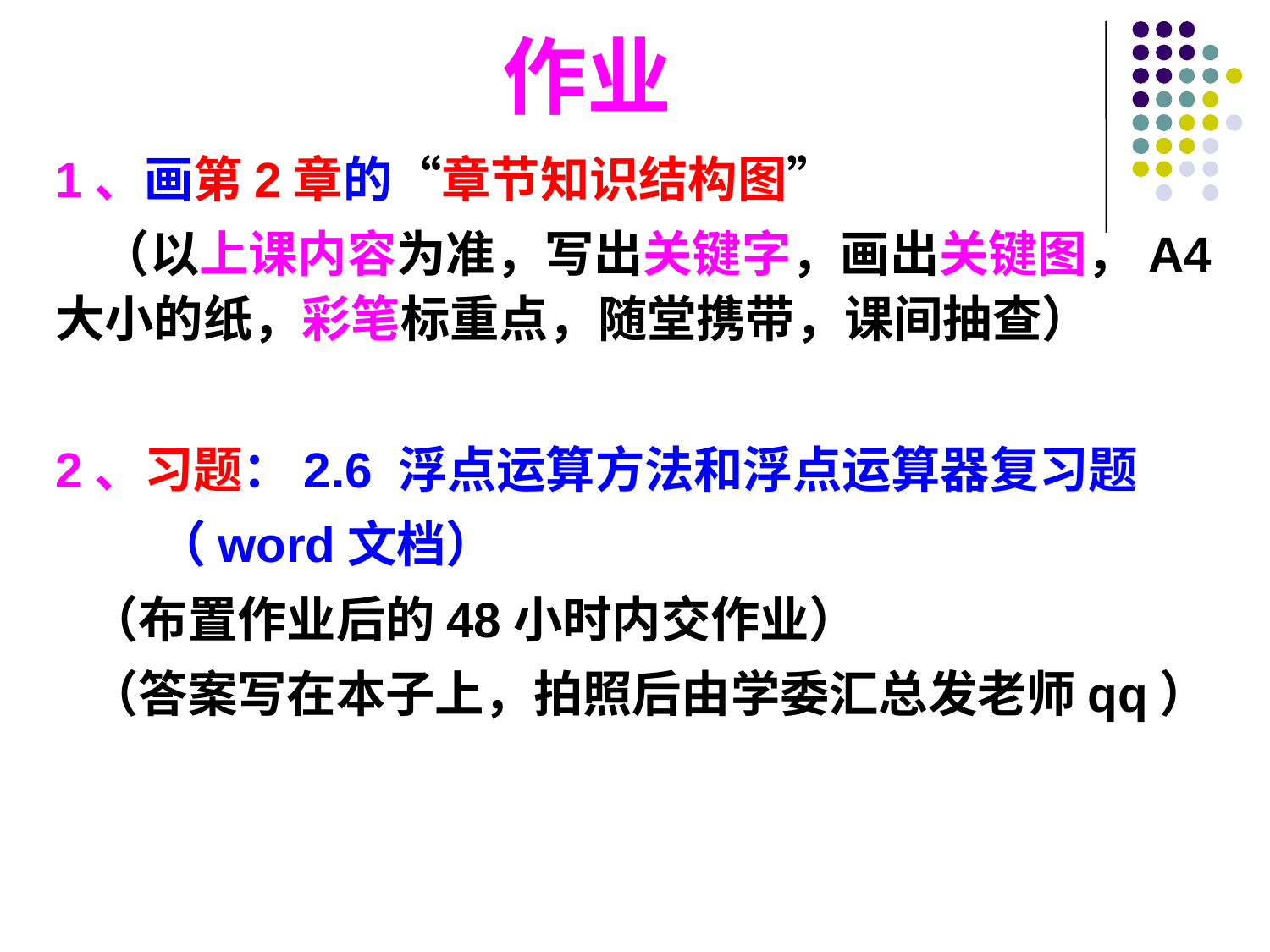

# 作业
1、画第2章的“章节知识结构图”
   （以上课内容为准，写出关键字，画出关键图，A4大小的纸，彩笔标重点，随堂携带，课间抽查）

2、习题：2.6 浮点运算方法和浮点运算器复习题
        （word文档）
  （布置作业后的48小时内交作业）
  （答案写在本子上，拍照后由学委汇总发老师qq）